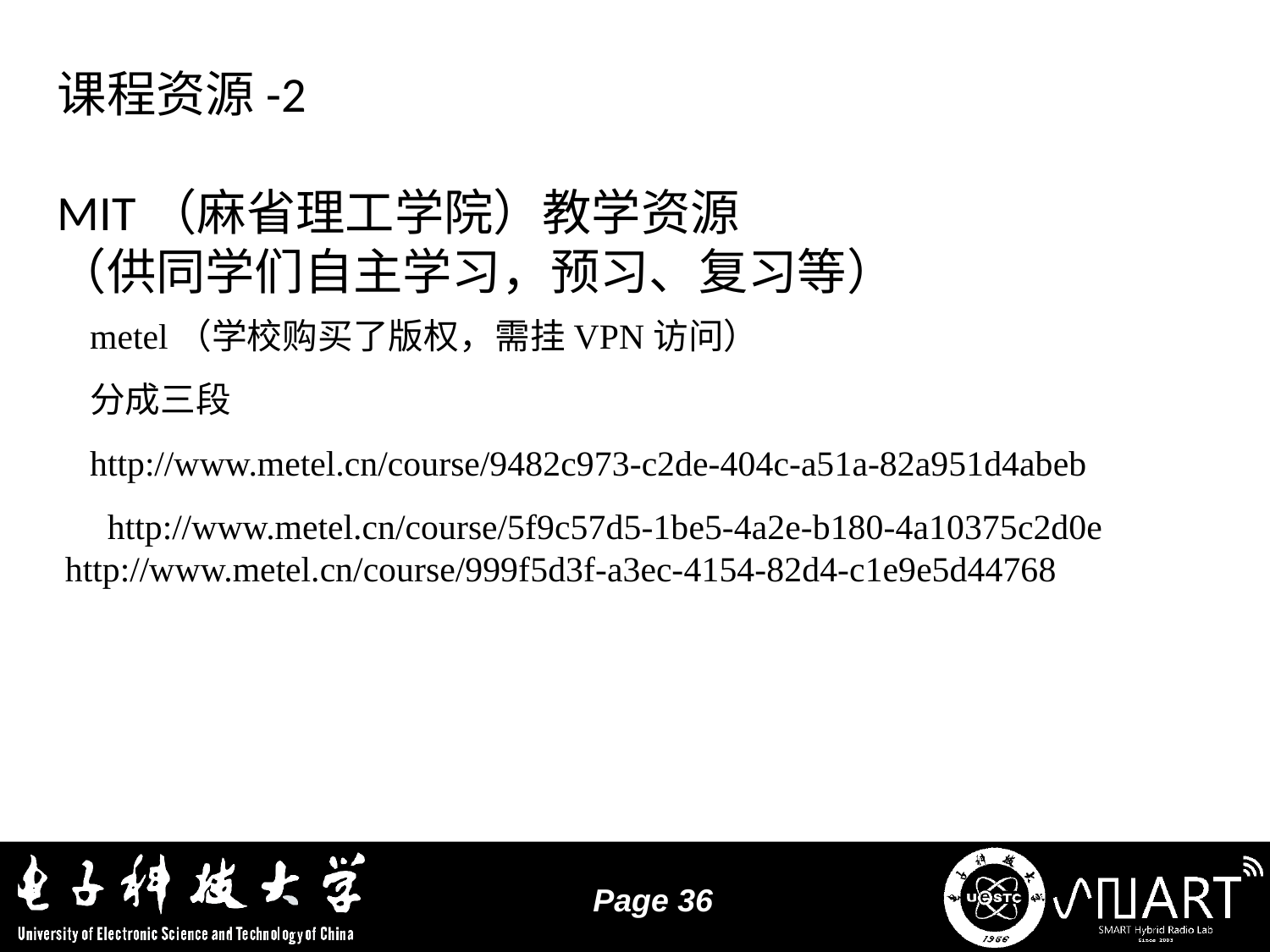

课程资源-2

MIT（麻省理工学院）教学资源
（供同学们自主学习，预习、复习等）
metel（学校购买了版权，需挂VPN访问）
分成三段
http://www.metel.cn/course/9482c973-c2de-404c-a51a-82a951d4abeb
http://www.metel.cn/course/5f9c57d5-1be5-4a2e-b180-4a10375c2d0e
http://www.metel.cn/course/999f5d3f-a3ec-4154-82d4-c1e9e5d44768